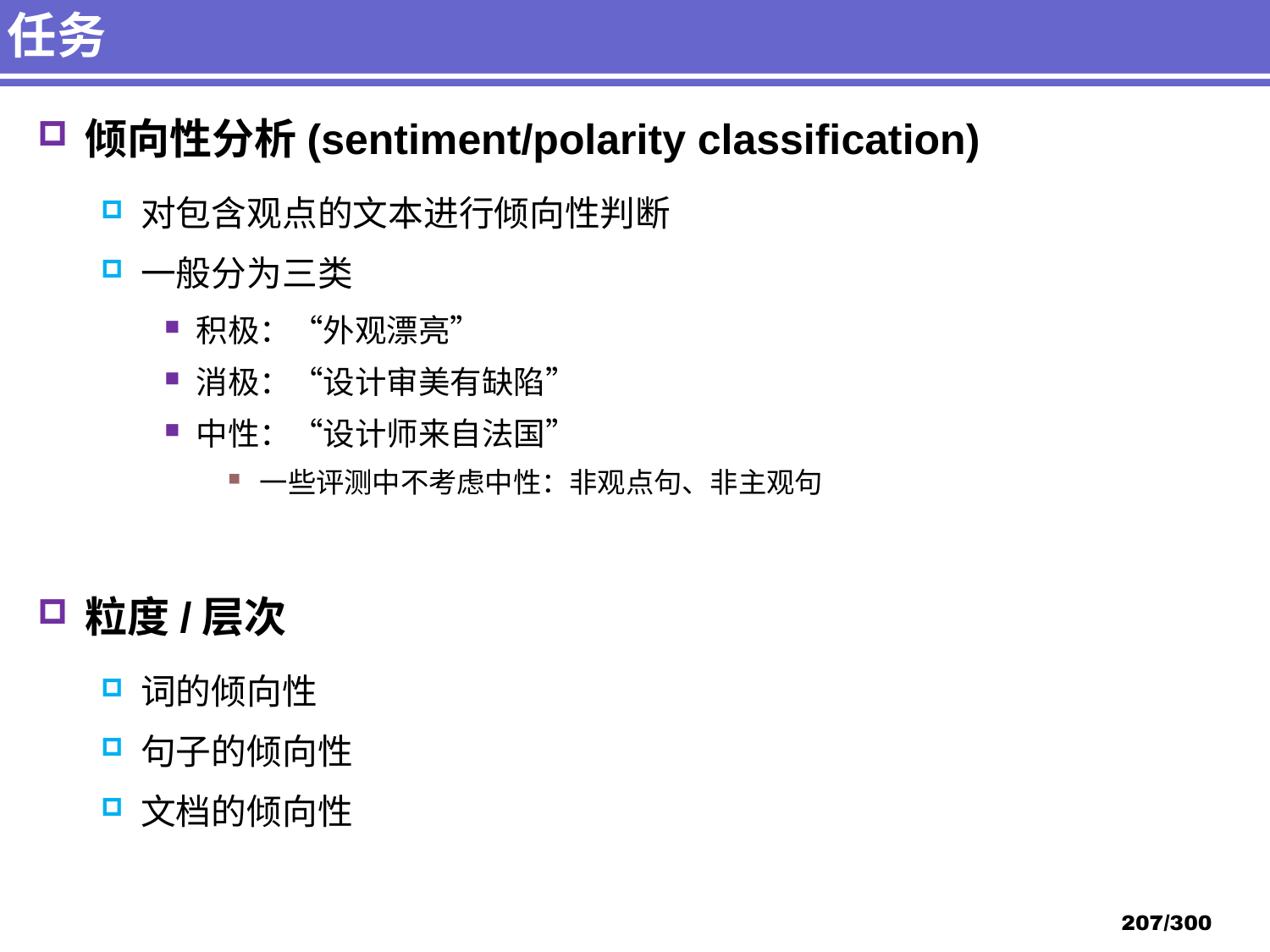

# 任务
倾向性分析(sentiment/polarity classification)
对包含观点的文本进行倾向性判断
一般分为三类
积极：“外观漂亮”
消极：“设计审美有缺陷”
中性：“设计师来自法国”
一些评测中不考虑中性：非观点句、非主观句

粒度/层次
词的倾向性
句子的倾向性
文档的倾向性
207/300